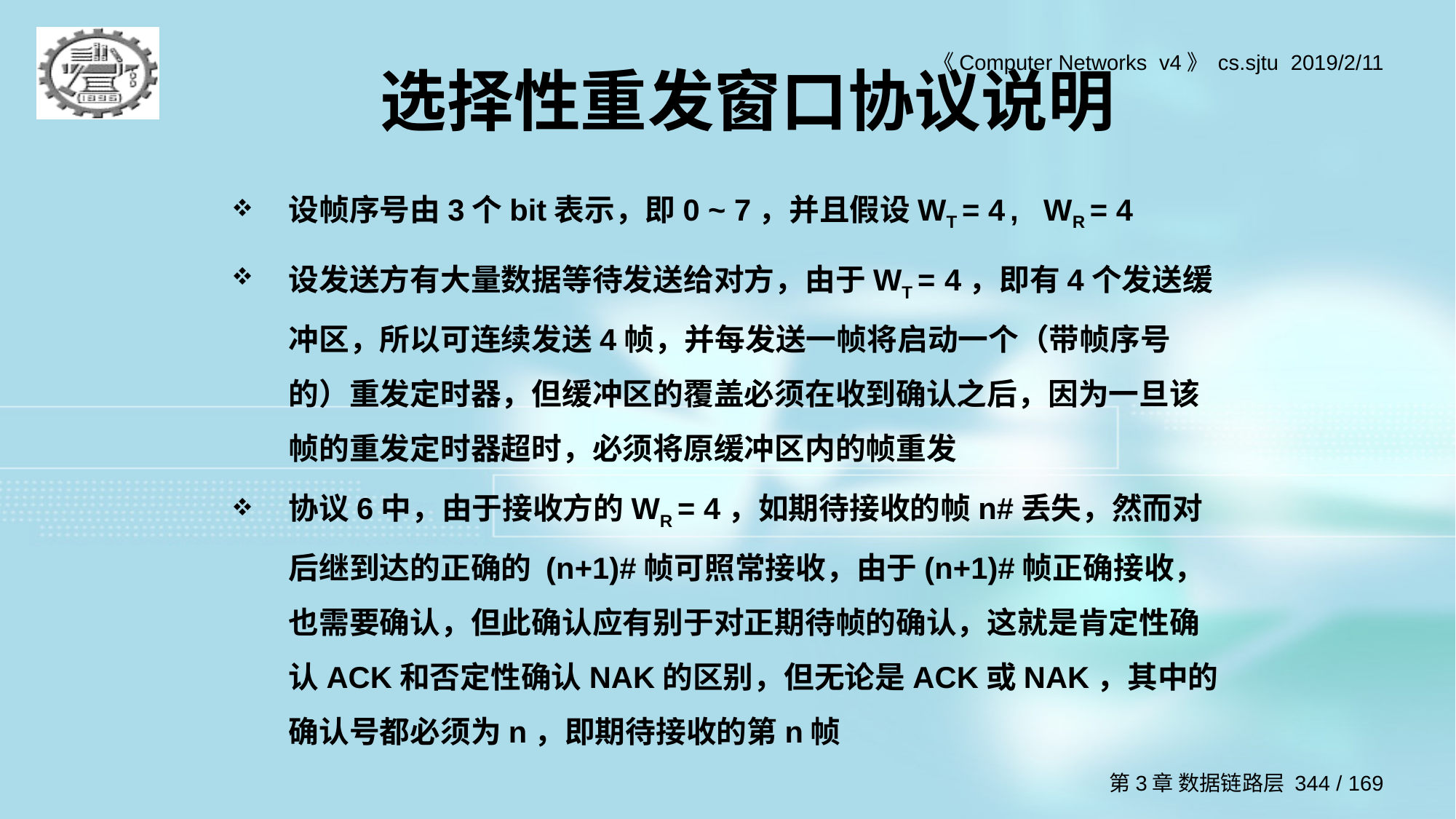

# 选择性重发窗口协议说明
设帧序号由3个bit表示，即0 ~ 7，并且假设WT = 4 ,   WR = 4
设发送方有大量数据等待发送给对方，由于WT = 4，即有4个发送缓冲区，所以可连续发送4帧，并每发送一帧将启动一个（带帧序号的）重发定时器，但缓冲区的覆盖必须在收到确认之后，因为一旦该帧的重发定时器超时，必须将原缓冲区内的帧重发
协议6中，由于接收方的WR = 4，如期待接收的帧n#丢失，然而对后继到达的正确的 (n+1)#帧可照常接收，由于(n+1)#帧正确接收，也需要确认，但此确认应有别于对正期待帧的确认，这就是肯定性确认ACK和否定性确认NAK的区别，但无论是ACK或NAK，其中的确认号都必须为n，即期待接收的第n帧